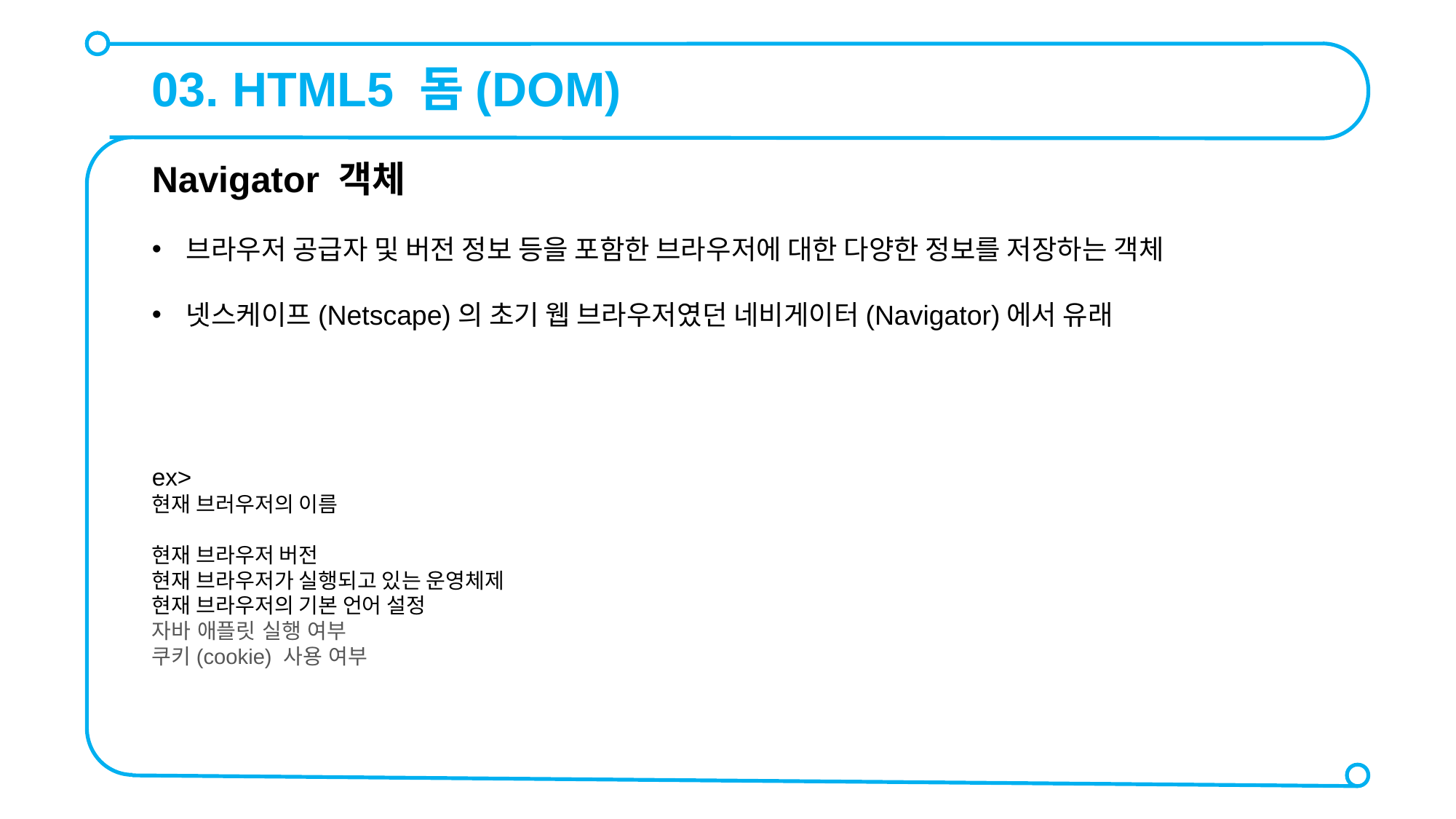

03. HTML5 돔(DOM)
Navigator 객체

브라우저 공급자 및 버전 정보 등을 포함한 브라우저에 대한 다양한 정보를 저장하는 객체

넷스케이프(Netscape)의 초기 웹 브라우저였던 네비게이터(Navigator)에서 유래

ex>
현재 브러우저의 이름

현재 브라우저 버전
현재 브라우저가 실행되고 있는 운영체제
현재 브라우저의 기본 언어 설정
자바 애플릿 실행 여부
쿠키(cookie) 사용 여부